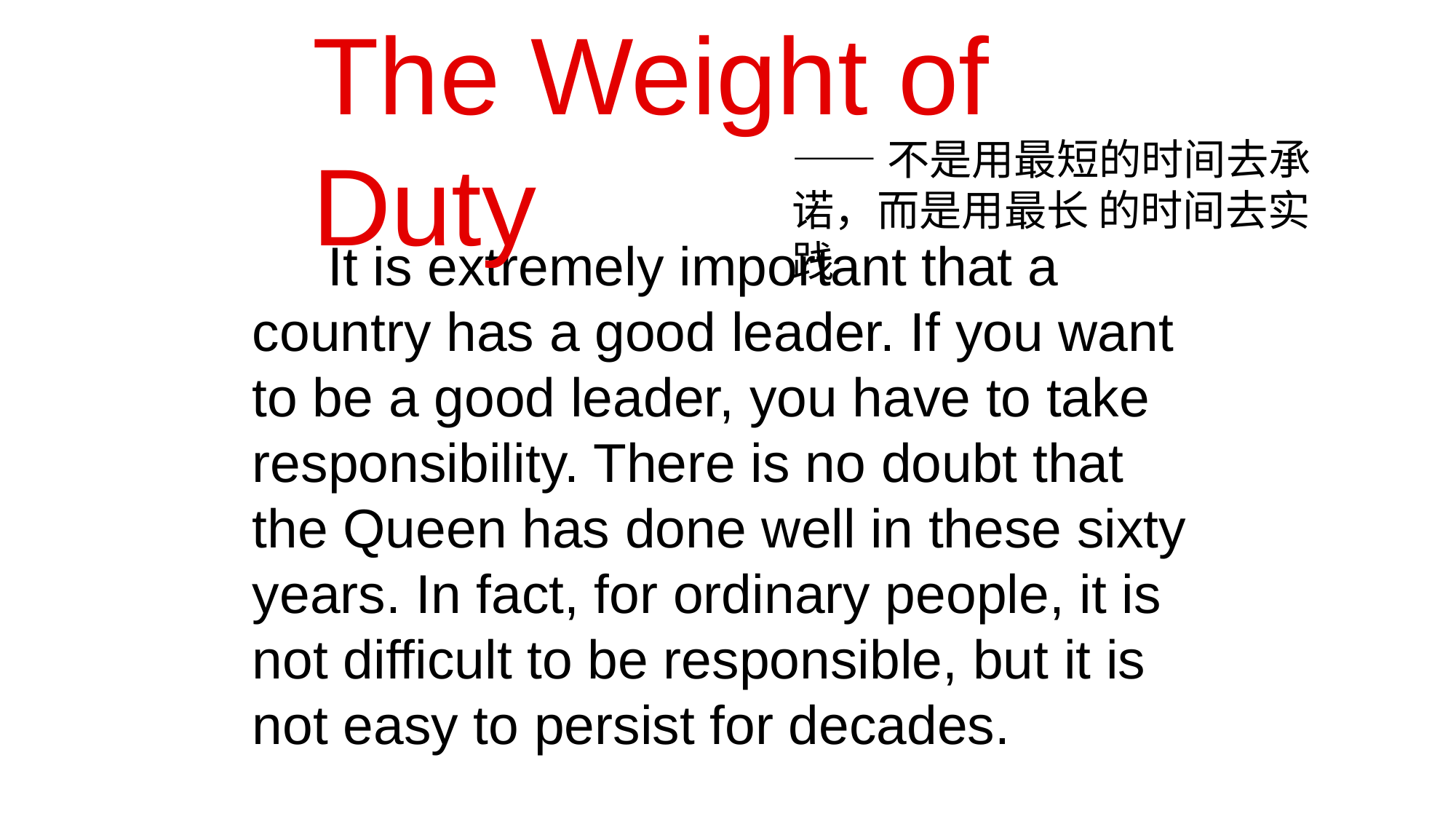

The Weight of Duty
——不是用最短的时间去承诺，而是用最长 的时间去实践
     It is extremely important that a country has a good leader. If you want to be a good leader, you have to take responsibility. There is no doubt that the Queen has done well in these sixty years. In fact, for ordinary people, it is not difficult to be responsible, but it is not easy to persist for decades.